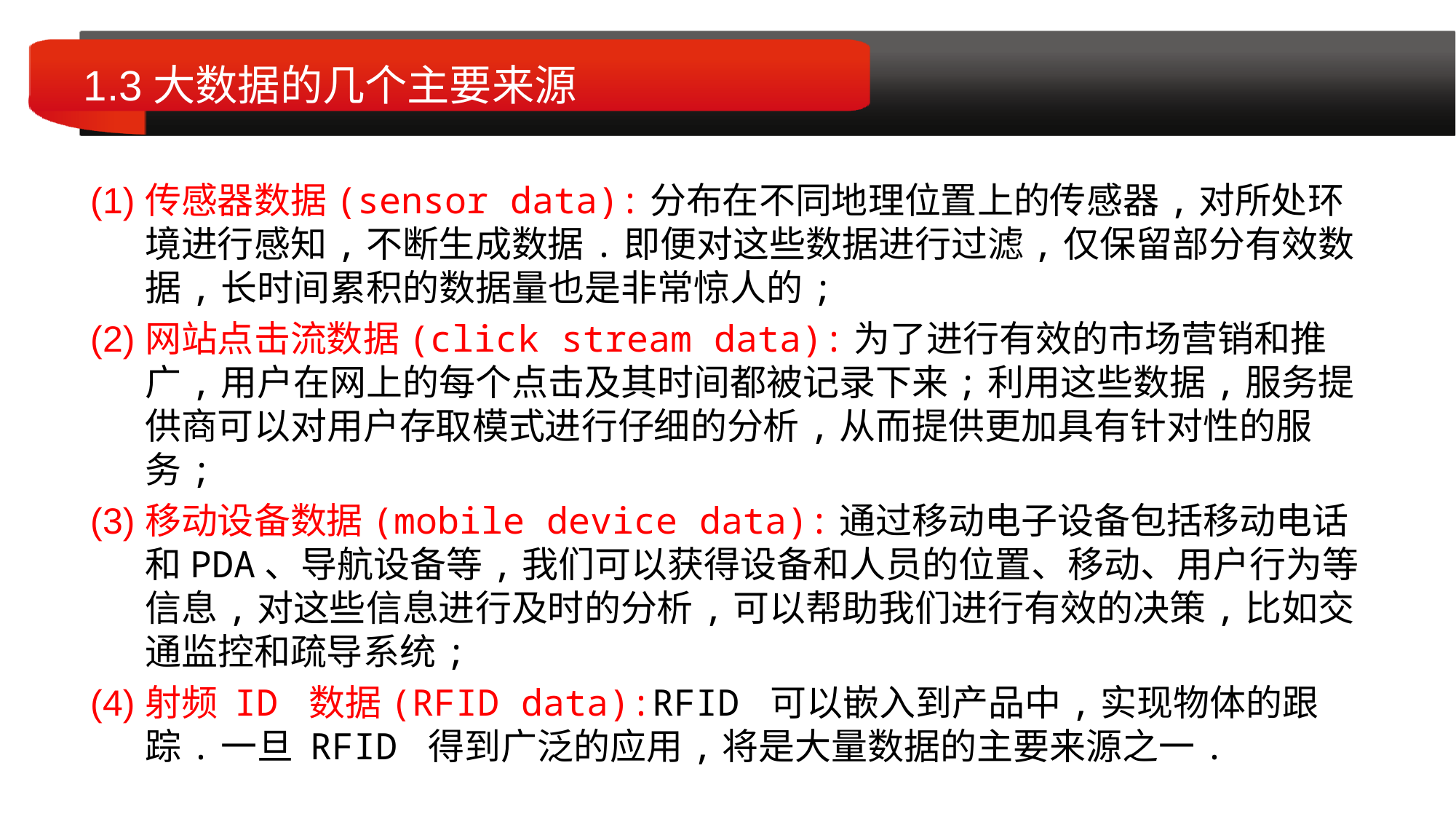

# 1.3大数据的几个主要来源
传感器数据(sensor data):分布在不同地理位置上的传感器,对所处环境进行感知,不断生成数据.即便对这些数据进行过滤,仅保留部分有效数据,长时间累积的数据量也是非常惊人的;
网站点击流数据(click stream data):为了进行有效的市场营销和推广,用户在网上的每个点击及其时间都被记录下来;利用这些数据,服务提供商可以对用户存取模式进行仔细的分析,从而提供更加具有针对性的服务;
移动设备数据(mobile device data):通过移动电子设备包括移动电话和PDA、导航设备等,我们可以获得设备和人员的位置、移动、用户行为等信息,对这些信息进行及时的分析,可以帮助我们进行有效的决策,比如交通监控和疏导系统;
射频 ID 数据(RFID data):RFID 可以嵌入到产品中,实现物体的跟踪.一旦 RFID 得到广泛的应用,将是大量数据的主要来源之一.